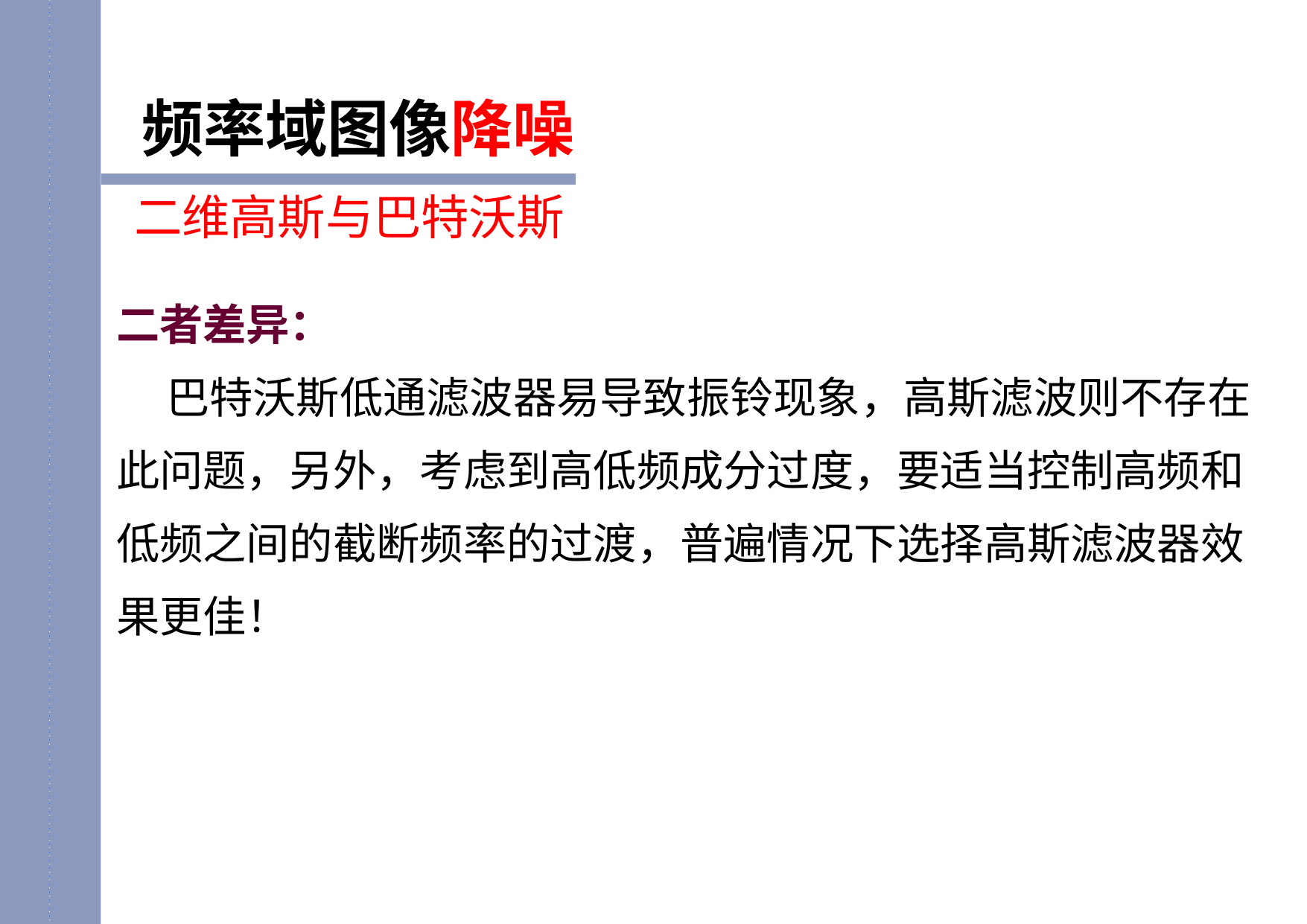

频率域图像降噪
二维高斯与巴特沃斯
二者差异：
    巴特沃斯低通滤波器易导致振铃现象，高斯滤波则不存在此问题，另外，考虑到高低频成分过度，要适当控制高频和低频之间的截断频率的过渡，普遍情况下选择高斯滤波器效果更佳！